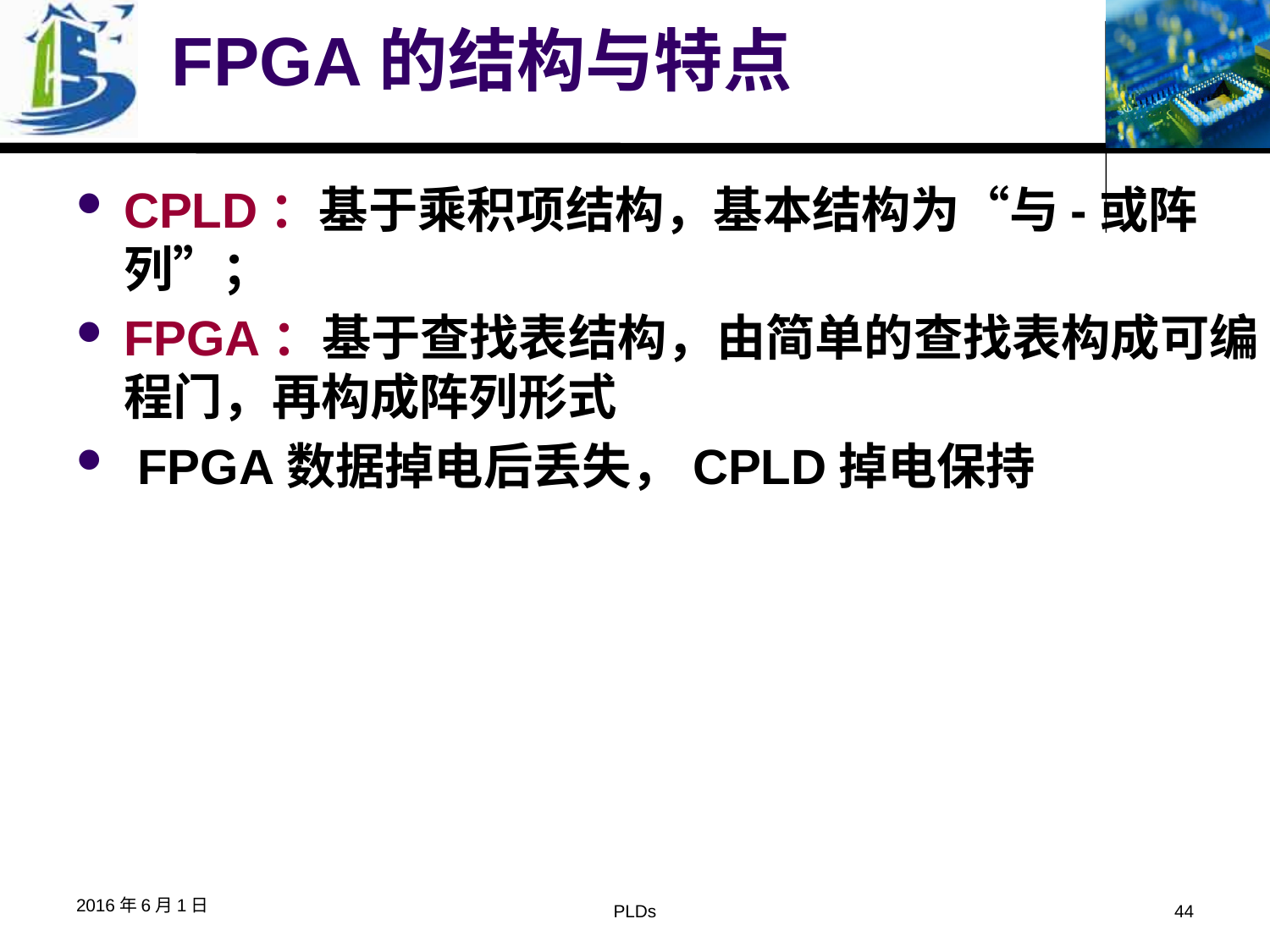

# FPGA的结构与特点
CPLD：基于乘积项结构，基本结构为“与-或阵列”；
FPGA：基于查找表结构，由简单的查找表构成可编程门，再构成阵列形式
 FPGA数据掉电后丢失，CPLD掉电保持
2016年6月1日
PLDs
44